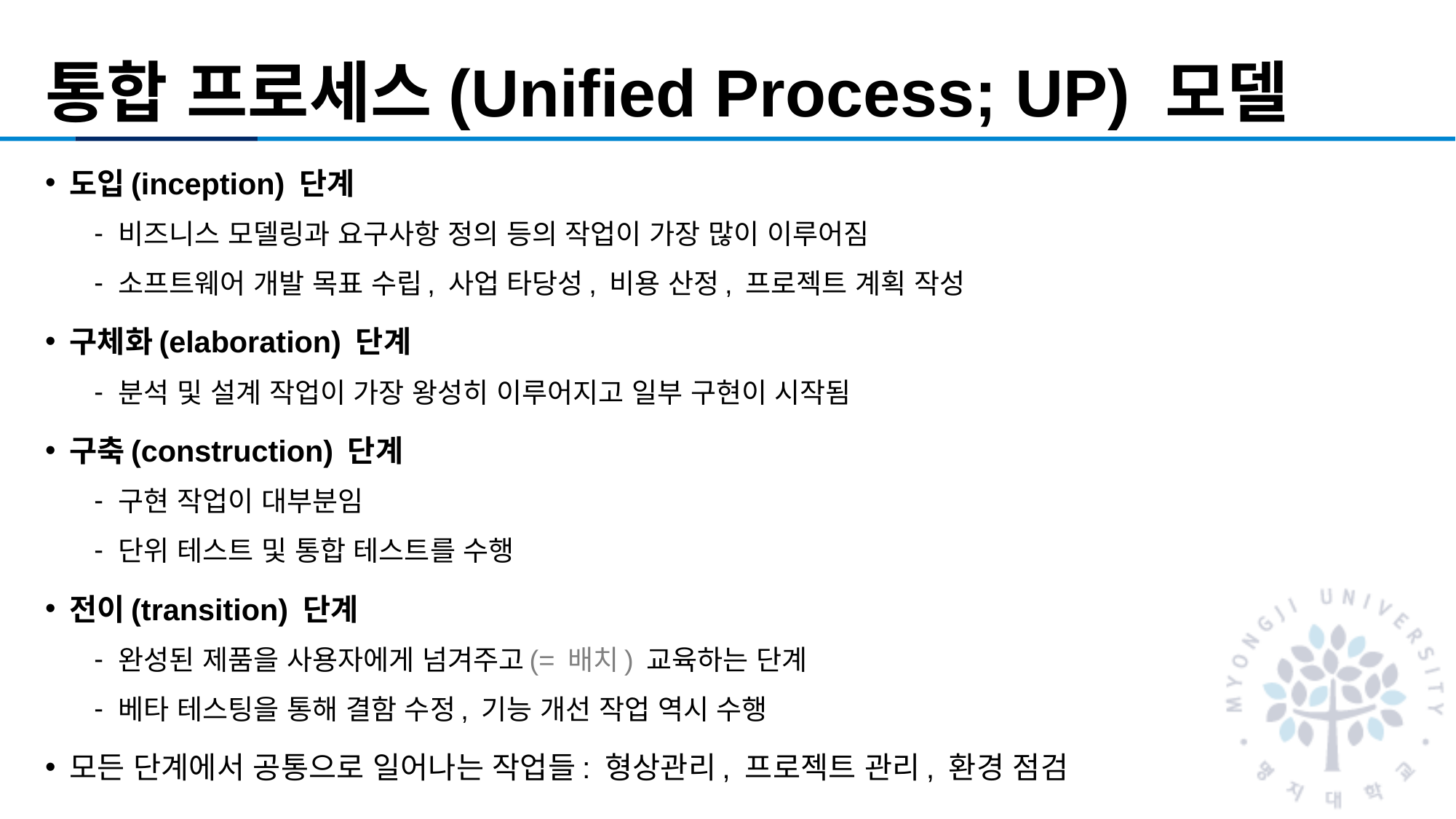

# 통합 프로세스(Unified Process; UP) 모델
도입(inception) 단계
비즈니스 모델링과 요구사항 정의 등의 작업이 가장 많이 이루어짐
소프트웨어 개발 목표 수립, 사업 타당성, 비용 산정, 프로젝트 계획 작성
구체화(elaboration) 단계
분석 및 설계 작업이 가장 왕성히 이루어지고 일부 구현이 시작됨
구축(construction) 단계
구현 작업이 대부분임
단위 테스트 및 통합 테스트를 수행
전이(transition) 단계
완성된 제품을 사용자에게 넘겨주고(= 배치) 교육하는 단계
베타 테스팅을 통해 결함 수정, 기능 개선 작업 역시 수행
모든 단계에서 공통으로 일어나는 작업들: 형상관리, 프로젝트 관리, 환경 점검